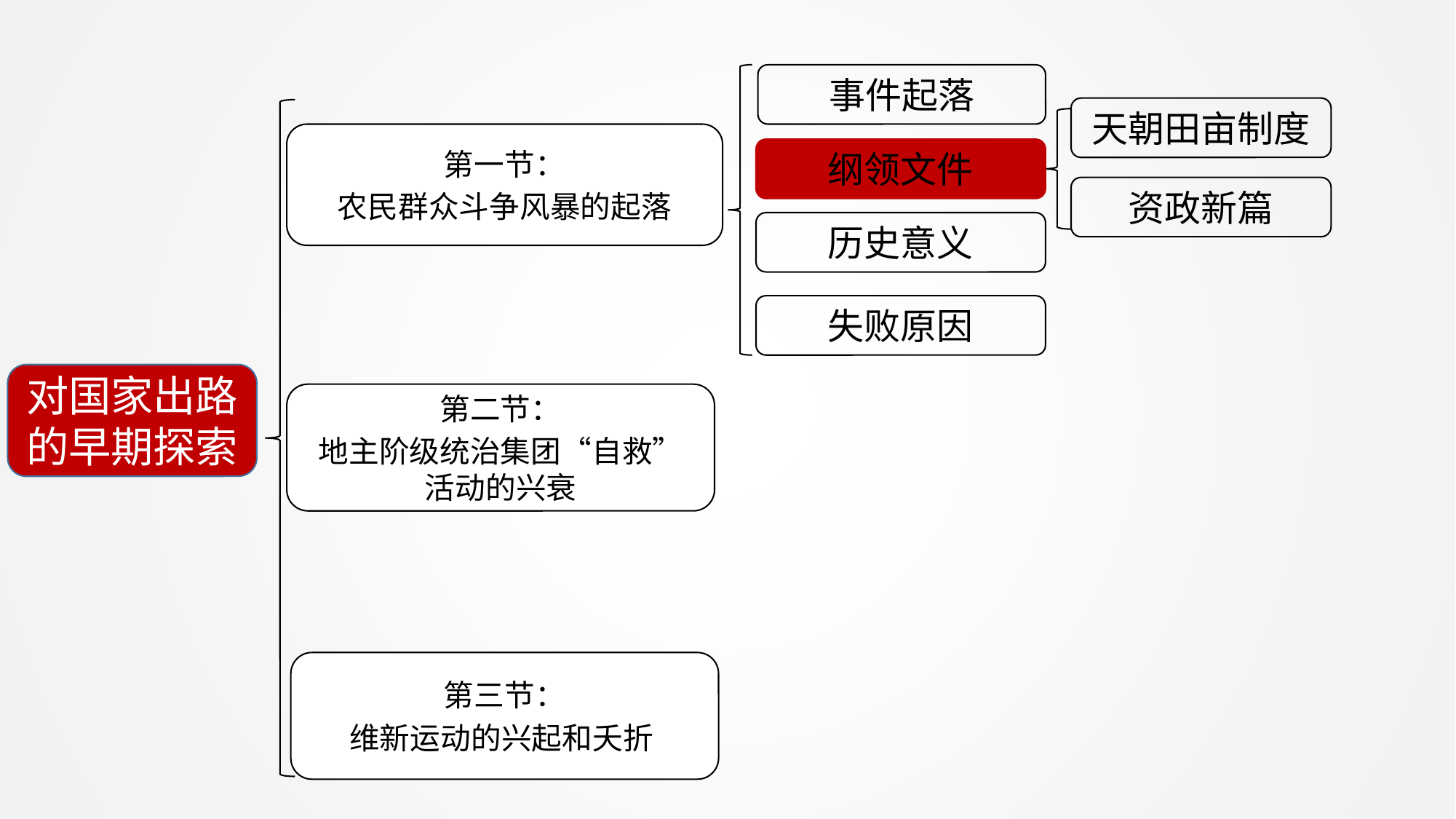

事件起落
天朝田亩制度

第一节：
农民群众斗争风暴的起落
纲领文件
资政新篇
历史意义
失败原因
对国家出路的早期探索
第二节：
地主阶级统治集团“自救”活动的兴衰
第三节：
维新运动的兴起和夭折